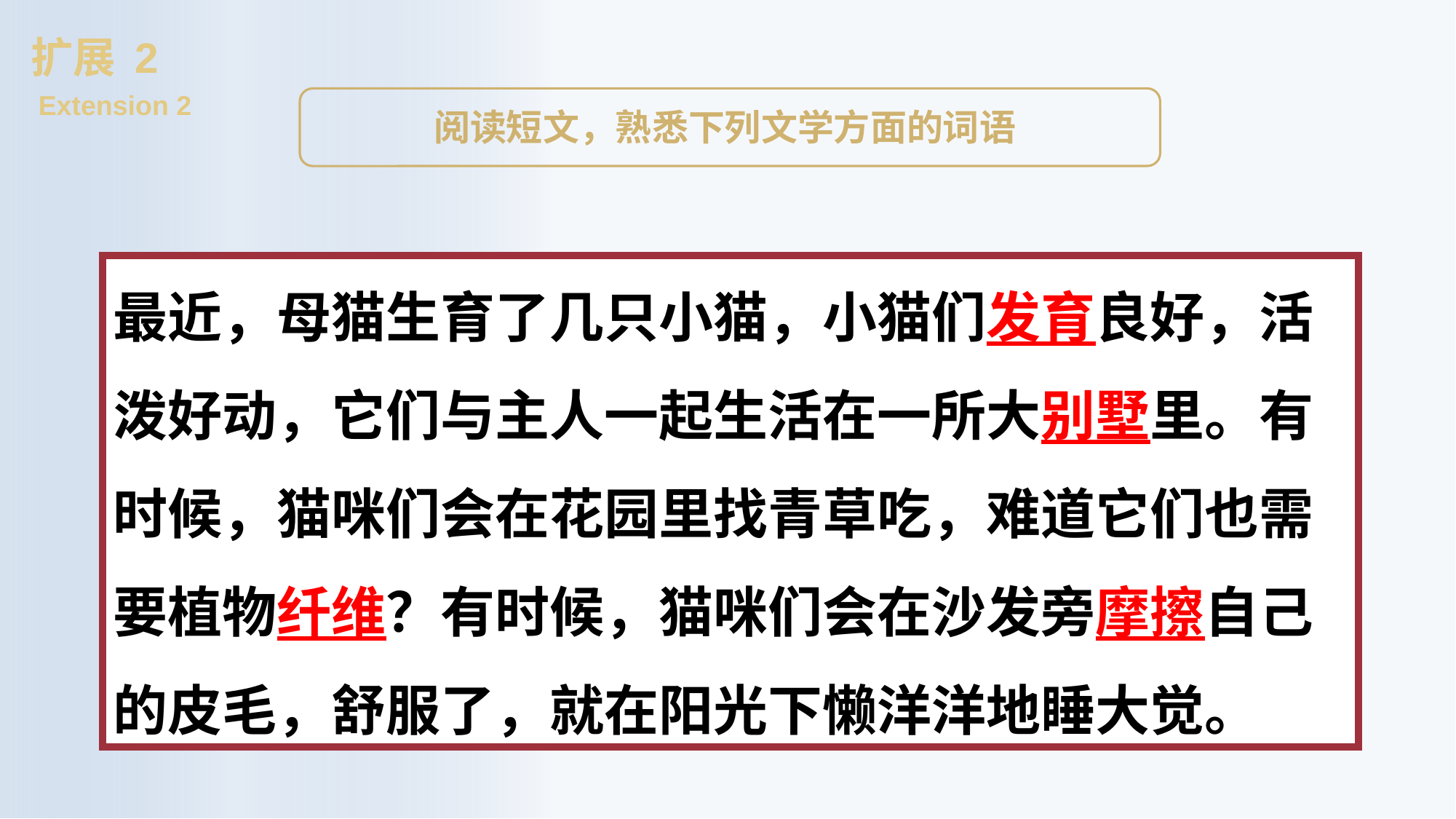

扩展 2
Extension 2

阅读短文，熟悉下列文学方面的词语
最近，母猫生育了几只小猫，小猫们发育良好，活泼好动，它们与主人一起生活在一所大别墅里。有时候，猫咪们会在花园里找青草吃，难道它们也需要植物纤维？有时候，猫咪们会在沙发旁摩擦自己的皮毛，舒服了，就在阳光下懒洋洋地睡大觉。